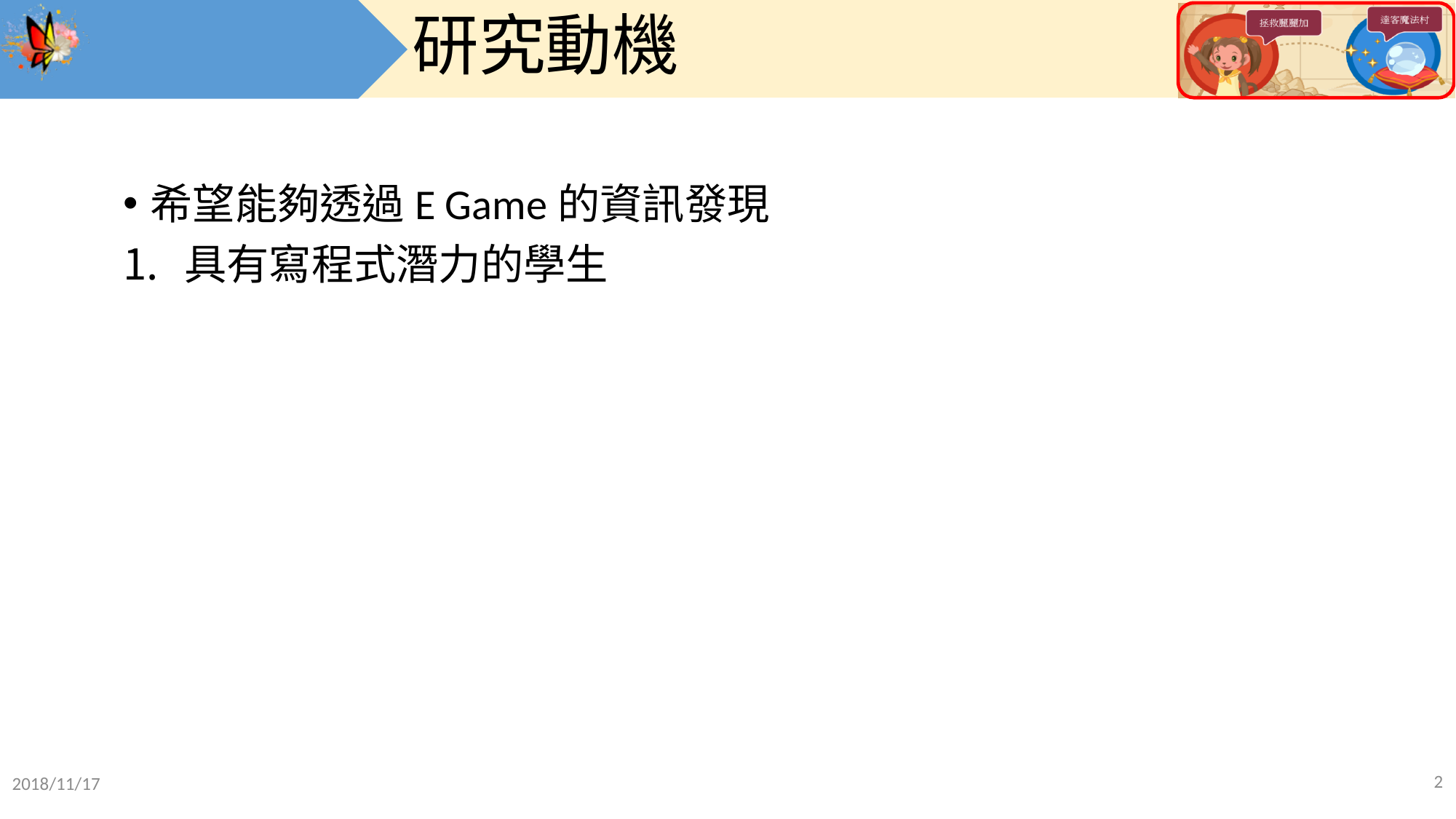

# 研究動機
希望能夠透過E Game的資訊發現
具有寫程式潛力的學生

2

2018/11/17